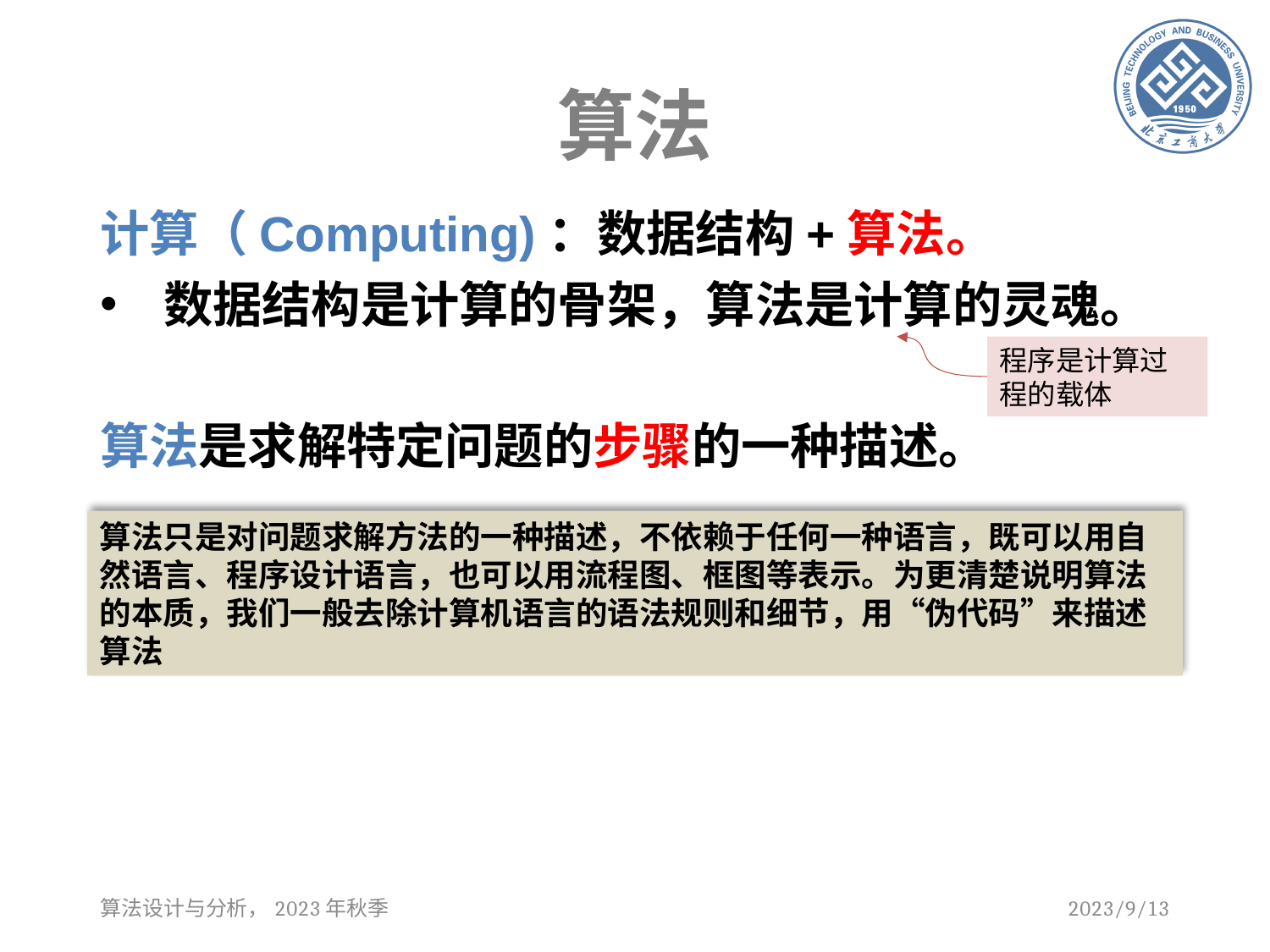

# 算法
计算（Computing)：数据结构+算法。
数据结构是计算的骨架，算法是计算的灵魂。

算法是求解特定问题的步骤的一种描述。

程序是计算过程的载体
算法只是对问题求解方法的一种描述，不依赖于任何一种语言，既可以用自然语言、程序设计语言，也可以用流程图、框图等表示。为更清楚说明算法的本质，我们一般去除计算机语言的语法规则和细节，用“伪代码”来描述算法
算法设计与分析，2023年秋季
2023/9/13